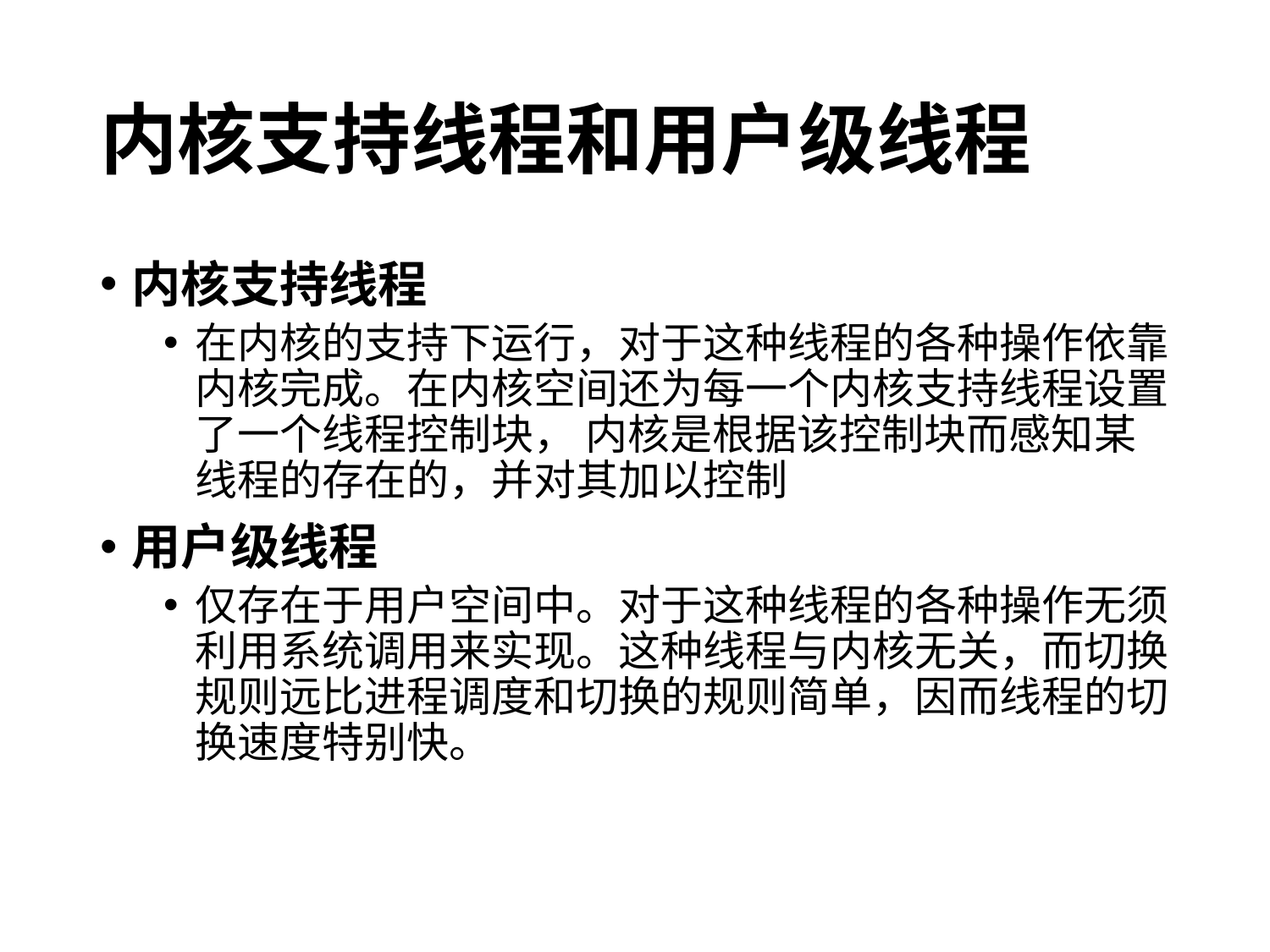

# 内核支持线程和用户级线程
内核支持线程
在内核的支持下运行，对于这种线程的各种操作依靠内核完成。在内核空间还为每一个内核支持线程设置了一个线程控制块， 内核是根据该控制块而感知某线程的存在的，并对其加以控制
用户级线程
仅存在于用户空间中。对于这种线程的各种操作无须利用系统调用来实现。这种线程与内核无关，而切换规则远比进程调度和切换的规则简单，因而线程的切换速度特别快。